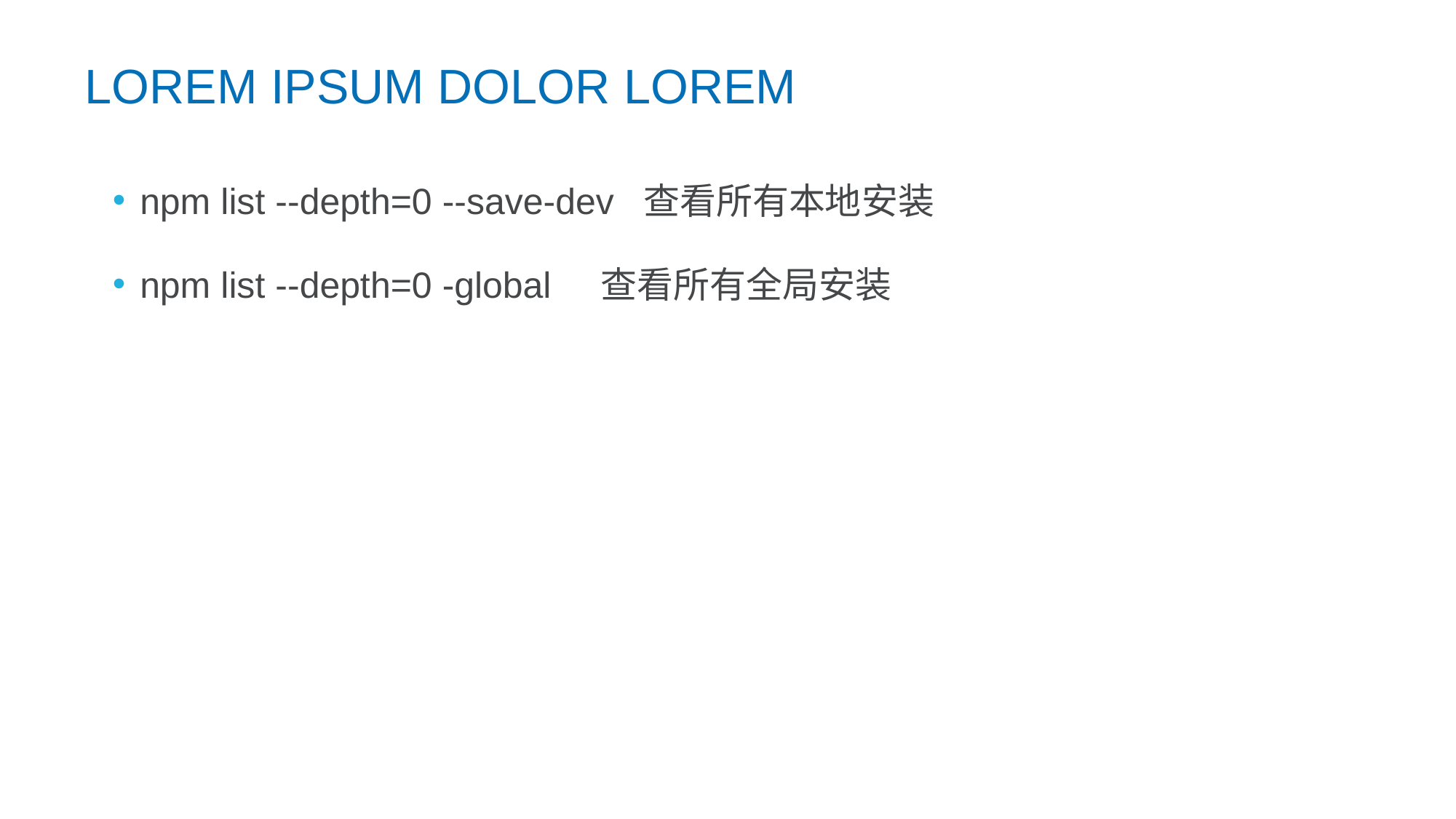

LOREM IPSUM DOLOR LOREM
npm list --depth=0 --save-dev  查看所有本地安装
npm list --depth=0 -global    查看所有全局安装